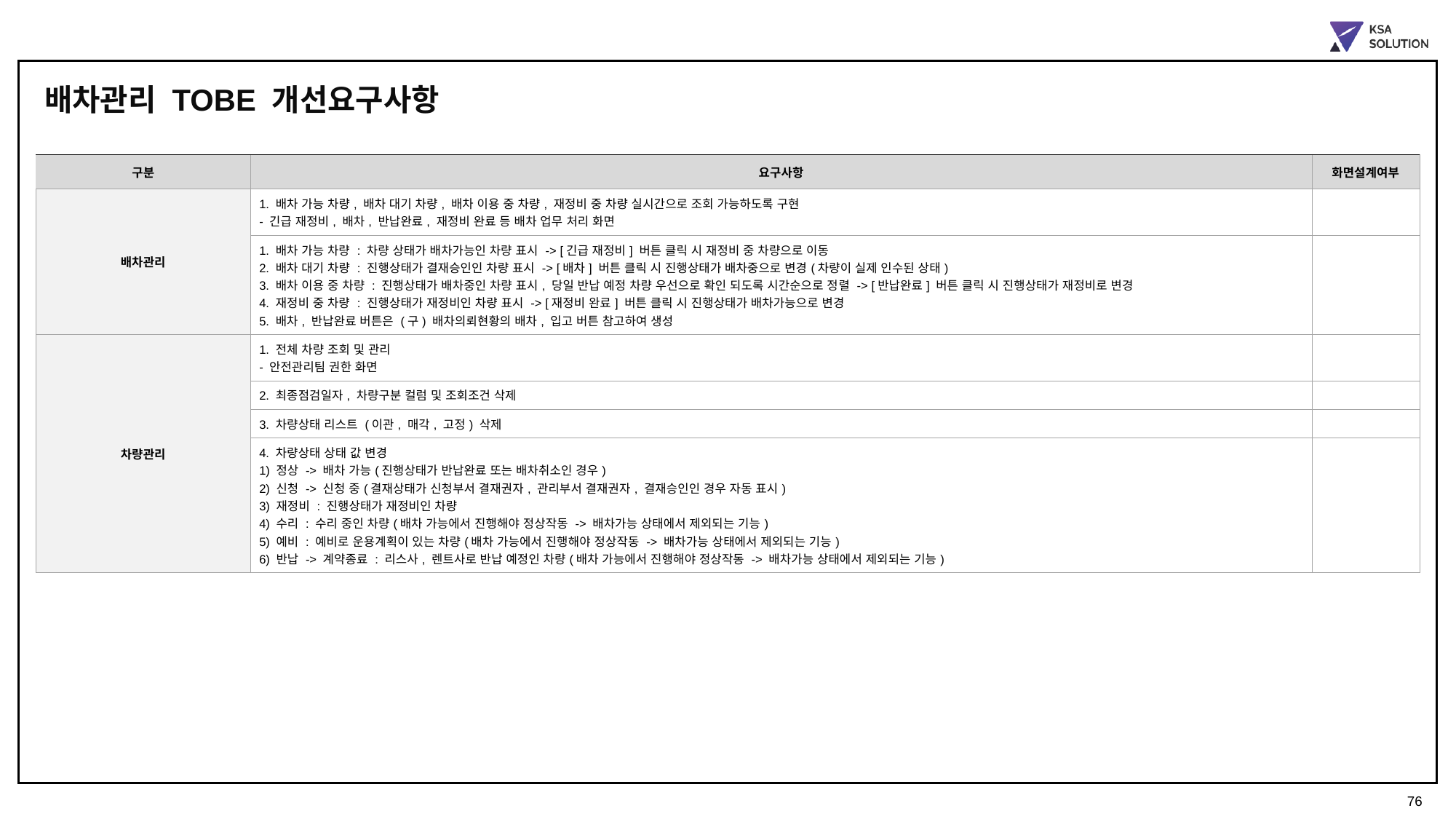

배차관리 TOBE 개선요구사항
| 구분 | 요구사항 | 화면설계여부 |
| --- | --- | --- |
| 배차관리 | 1. 배차 가능 차량, 배차 대기 차량, 배차 이용 중 차량, 재정비 중 차량 실시간으로 조회 가능하도록 구현 - 긴급 재정비, 배차, 반납완료, 재정비 완료 등 배차 업무 처리 화면 |  |
|  | 1. 배차 가능 차량 : 차량 상태가 배차가능인 차량 표시 -> [긴급 재정비] 버튼 클릭 시 재정비 중 차량으로 이동 2. 배차 대기 차량 : 진행상태가 결재승인인 차량 표시 -> [배차] 버튼 클릭 시 진행상태가 배차중으로 변경(차량이 실제 인수된 상태) 3. 배차 이용 중 차량 : 진행상태가 배차중인 차량 표시, 당일 반납 예정 차량 우선으로 확인 되도록 시간순으로 정렬 -> [반납완료] 버튼 클릭 시 진행상태가 재정비로 변경 4. 재정비 중 차량 : 진행상태가 재정비인 차량 표시 -> [재정비 완료] 버튼 클릭 시 진행상태가 배차가능으로 변경 5. 배차, 반납완료 버튼은 (구) 배차의뢰현황의 배차, 입고 버튼 참고하여 생성 |  |
| 차량관리 | 1. 전체 차량 조회 및 관리 - 안전관리팀 권한 화면 |  |
|  | 2. 최종점검일자, 차량구분 컬럼 및 조회조건 삭제 |  |
|  | 3. 차량상태 리스트 (이관, 매각, 고정) 삭제 |  |
|  | 4. 차량상태 상태 값 변경 1) 정상 -> 배차 가능(진행상태가 반납완료 또는 배차취소인 경우) 2) 신청 -> 신청 중(결재상태가 신청부서 결재권자, 관리부서 결재권자, 결재승인인 경우 자동 표시) 3) 재정비 : 진행상태가 재정비인 차량 4) 수리 : 수리 중인 차량(배차 가능에서 진행해야 정상작동 -> 배차가능 상태에서 제외되는 기능) 5) 예비 : 예비로 운용계획이 있는 차량(배차 가능에서 진행해야 정상작동 -> 배차가능 상태에서 제외되는 기능) 6) 반납 -> 계약종료 : 리스사, 렌트사로 반납 예정인 차량(배차 가능에서 진행해야 정상작동 -> 배차가능 상태에서 제외되는 기능) |  |